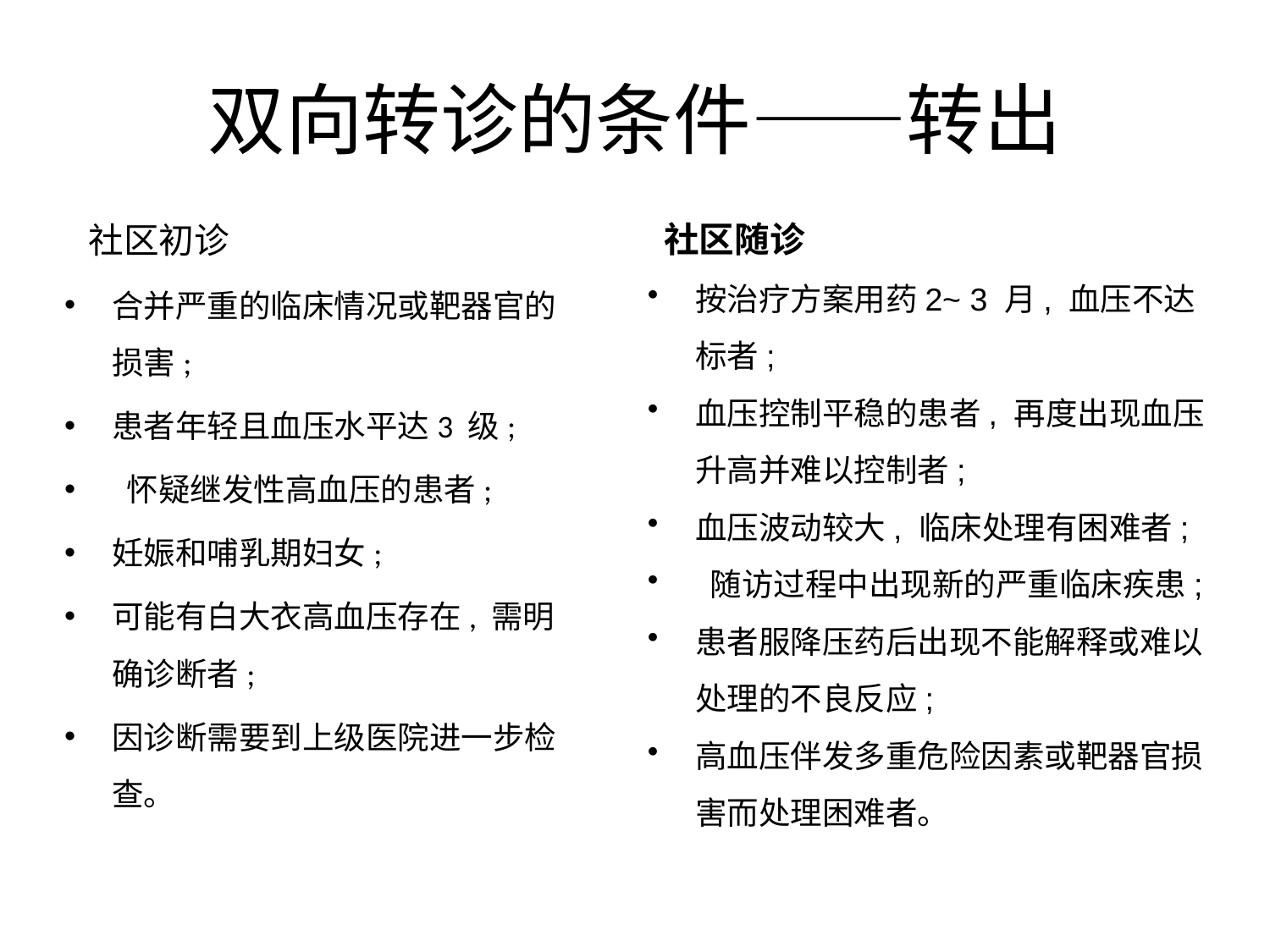

# 双向转诊的条件——转出
  社区初诊
合并严重的临床情况或靶器官的损害;
患者年轻且血压水平达3 级;
 怀疑继发性高血压的患者;
妊娠和哺乳期妇女;
可能有白大衣高血压存在, 需明确诊断者;
因诊断需要到上级医院进一步检查。

 社区随诊
按治疗方案用药2~ 3 月, 血压不达标者;
血压控制平稳的患者, 再度出现血压升高并难以控制者;
血压波动较大, 临床处理有困难者;
 随访过程中出现新的严重临床疾患;
患者服降压药后出现不能解释或难以处理的不良反应;
高血压伴发多重危险因素或靶器官损害而处理困难者。